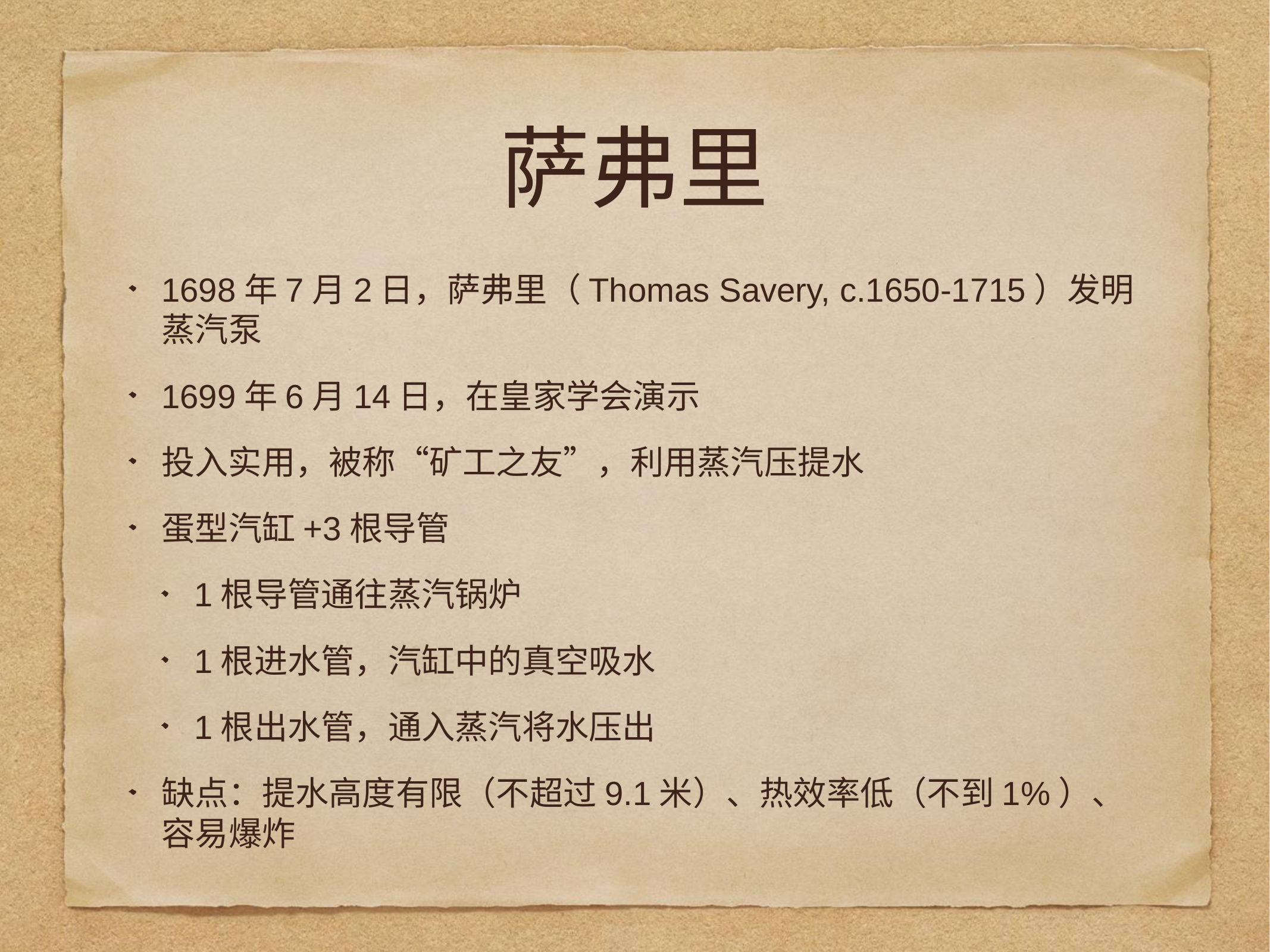

# 萨弗里
1698年7月2日，萨弗里（Thomas Savery, c.1650-1715）发明蒸汽泵
1699年6月14日，在皇家学会演示
投入实用，被称“矿工之友”，利用蒸汽压提水
蛋型汽缸+3根导管
1根导管通往蒸汽锅炉
1根进水管，汽缸中的真空吸水
1根出水管，通入蒸汽将水压出
缺点：提水高度有限（不超过9.1米）、热效率低（不到1%）、容易爆炸